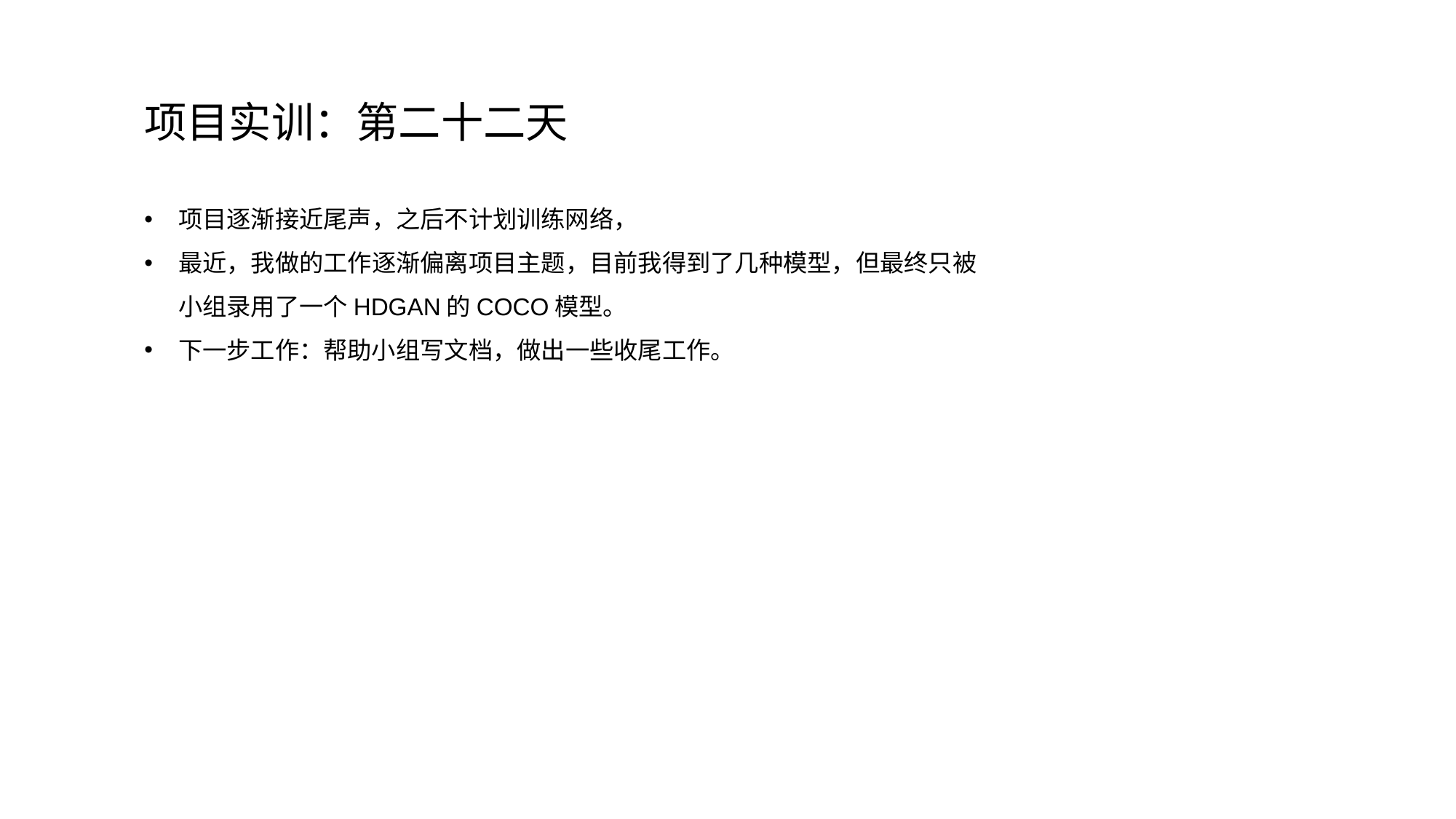

项目实训：第二十二天
项目逐渐接近尾声，之后不计划训练网络，
最近，我做的工作逐渐偏离项目主题，目前我得到了几种模型，但最终只被小组录用了一个HDGAN的COCO模型。
下一步工作：帮助小组写文档，做出一些收尾工作。